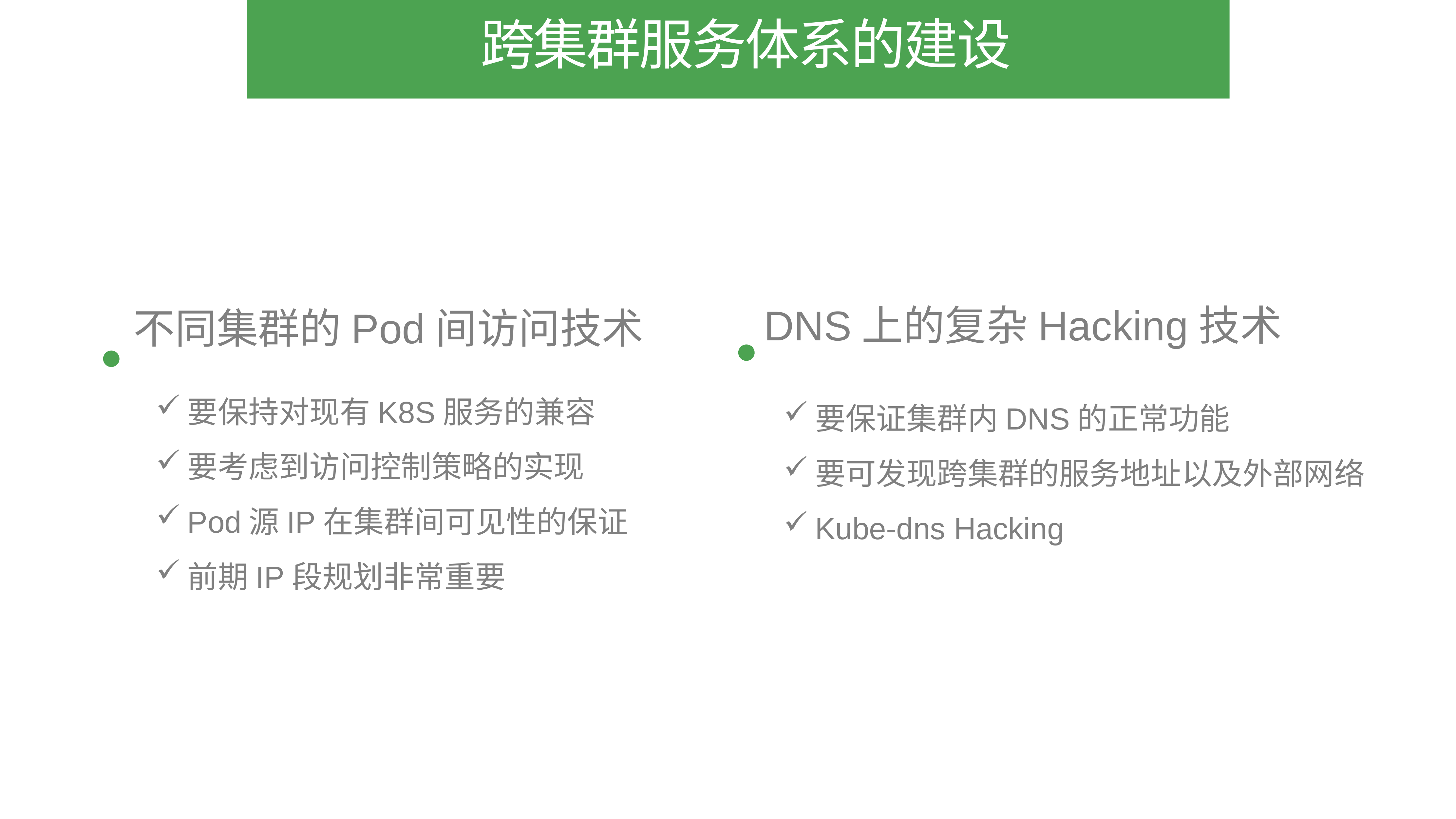

# 跨集群服务体系的建设
DNS上的复杂Hacking技术
不同集群的Pod间访问技术

要保持对现有K8S服务的兼容
要考虑到访问控制策略的实现
Pod源IP在集群间可见性的保证
前期IP段规划非常重要
要保证集群内DNS的正常功能
要可发现跨集群的服务地址以及外部网络
Kube-dns Hacking